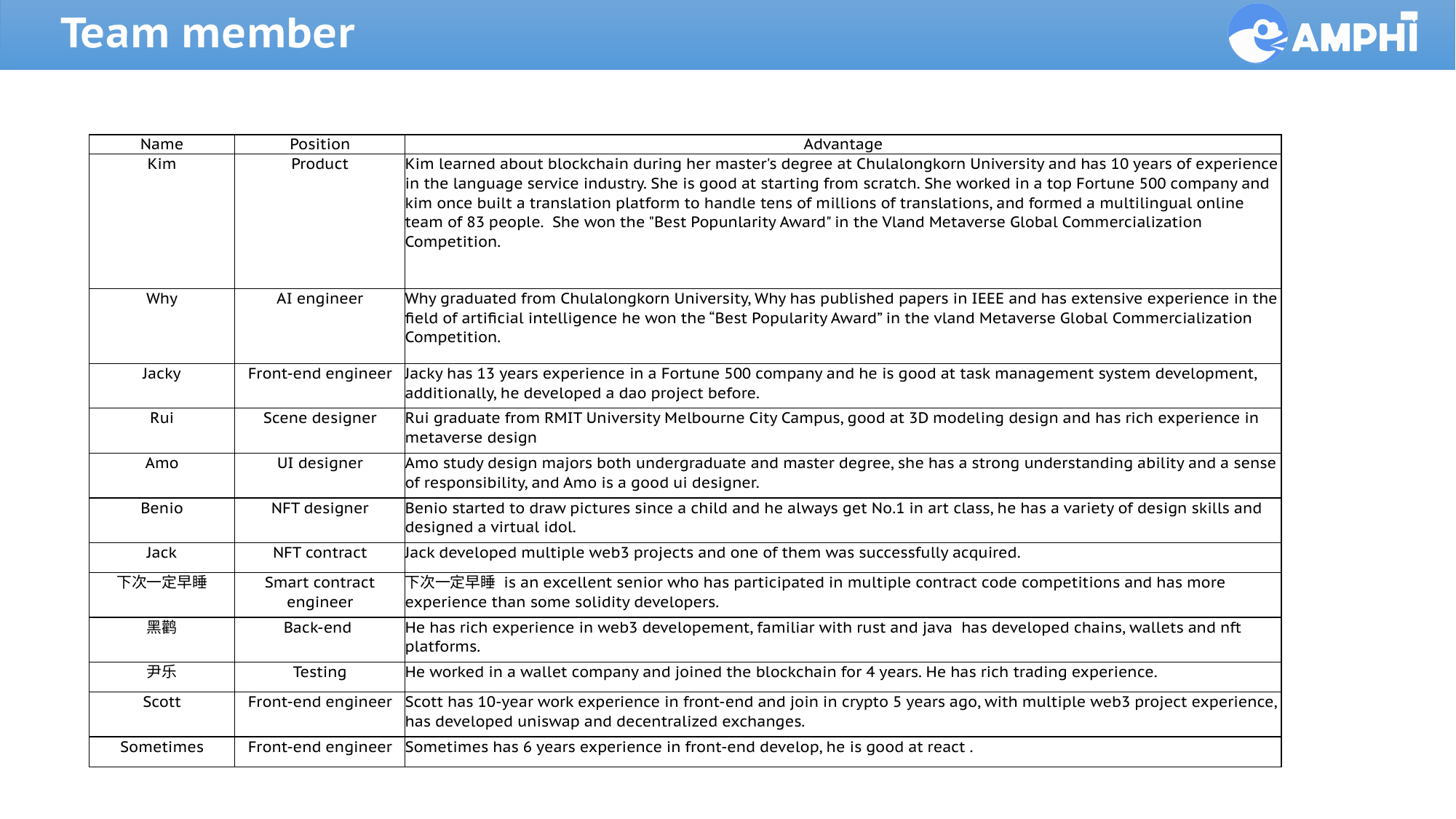

Team member
| Name | Position | Advantage |
| --- | --- | --- |
| Kim | Product | Kim learned about blockchain during her master's degree at Chulalongkorn University and has 10 years of experience in the language service industry. She is good at starting from scratch. She worked in a top Fortune 500 company and kim once built a translation platform to handle tens of millions of translations, and formed a multilingual online team of 83 people. She won the "Best Popunlarity Award" in the Vland Metaverse Global Commercialization Competition. |
| Why | AI engineer | Why graduated from Chulalongkorn University, Why has published papers in IEEE and has extensive experience in the field of artificial intelligence he won the “Best Popularity Award” in the vland Metaverse Global Commercialization Competition. |
| Jacky | Front-end engineer | Jacky has 13 years experience in a Fortune 500 company and he is good at task management system development, additionally, he developed a dao project before. |
| Rui | Scene designer | Rui graduate from RMIT University Melbourne City Campus, good at 3D modeling design and has rich experience in metaverse design |
| Amo | UI designer | Amo study design majors both undergraduate and master degree, she has a strong understanding ability and a sense of responsibility, and Amo is a good ui designer. |
| Benio | NFT designer | Benio started to draw pictures since a child and he always get No.1 in art class, he has a variety of design skills and designed a virtual idol. |
| Jack | NFT contract | Jack developed multiple web3 projects and one of them was successfully acquired. |
| 下次一定早睡 | Smart contract engineer | 下次一定早睡 is an excellent senior who has participated in multiple contract code competitions and has more experience than some solidity developers. |
| 黑鹳 | Back-end | He has rich experience in web3 developement, familiar with rust and java has developed chains, wallets and nft platforms. |
| 尹乐 | Testing | He worked in a wallet company and joined the blockchain for 4 years. He has rich trading experience. |
| Scott | Front-end engineer | Scott has 10-year work experience in front-end and join in crypto 5 years ago, with multiple web3 project experience, has developed uniswap and decentralized exchanges. |
| Sometimes | Front-end engineer | Sometimes has 6 years experience in front-end develop, he is good at react . |